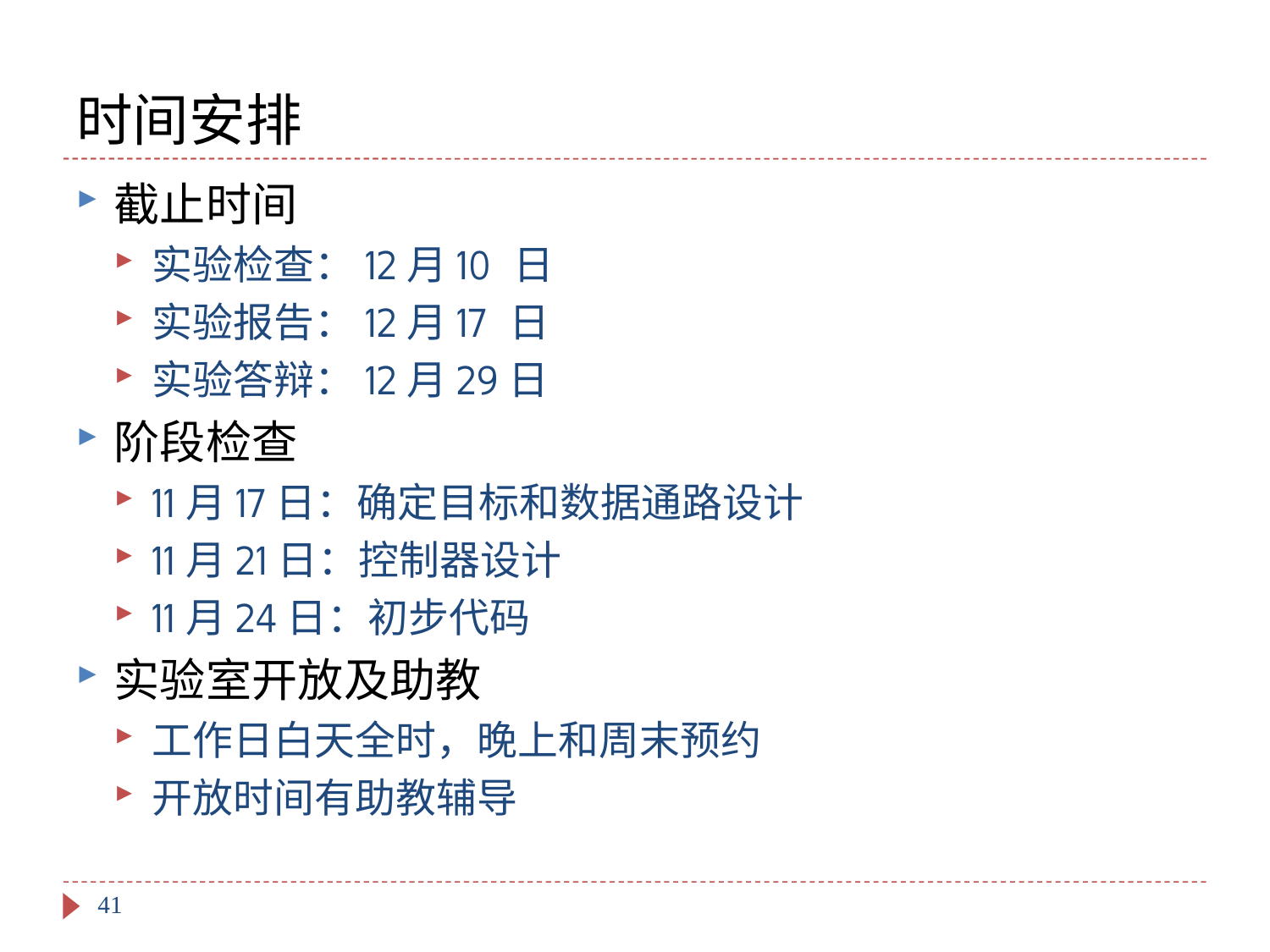

# 时间安排
截止时间
实验检查：12月10 日
实验报告：12月17 日
实验答辩：12月29日
阶段检查
11月17日：确定目标和数据通路设计
11月21日：控制器设计
11月24日：初步代码
实验室开放及助教
工作日白天全时，晚上和周末预约
开放时间有助教辅导

41